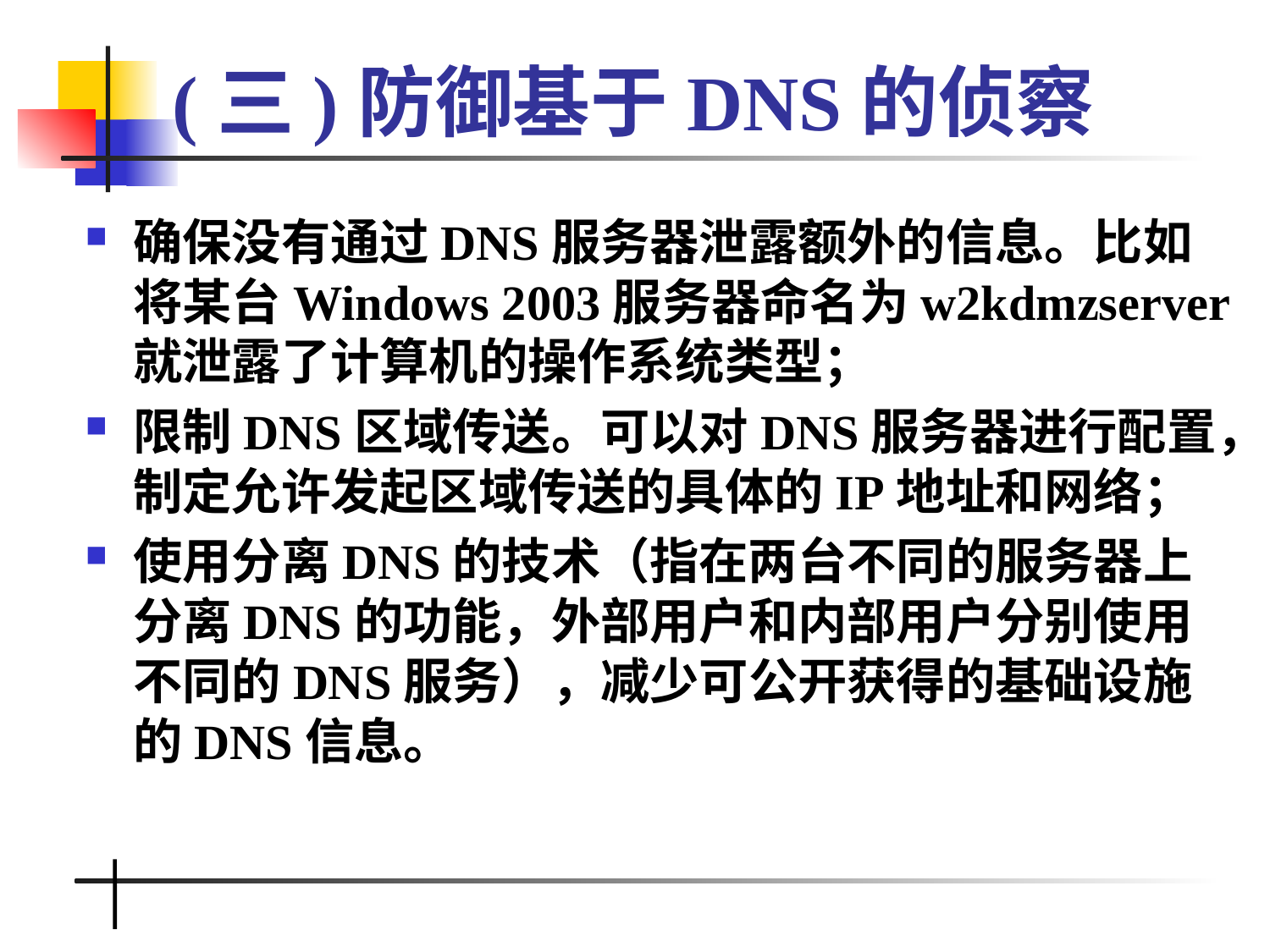

# (三)防御基于DNS的侦察
确保没有通过DNS服务器泄露额外的信息。比如将某台Windows 2003服务器命名为w2kdmzserver就泄露了计算机的操作系统类型；
限制DNS区域传送。可以对DNS服务器进行配置，制定允许发起区域传送的具体的IP地址和网络；
使用分离DNS的技术（指在两台不同的服务器上分离DNS的功能，外部用户和内部用户分别使用不同的DNS服务），减少可公开获得的基础设施的DNS信息。